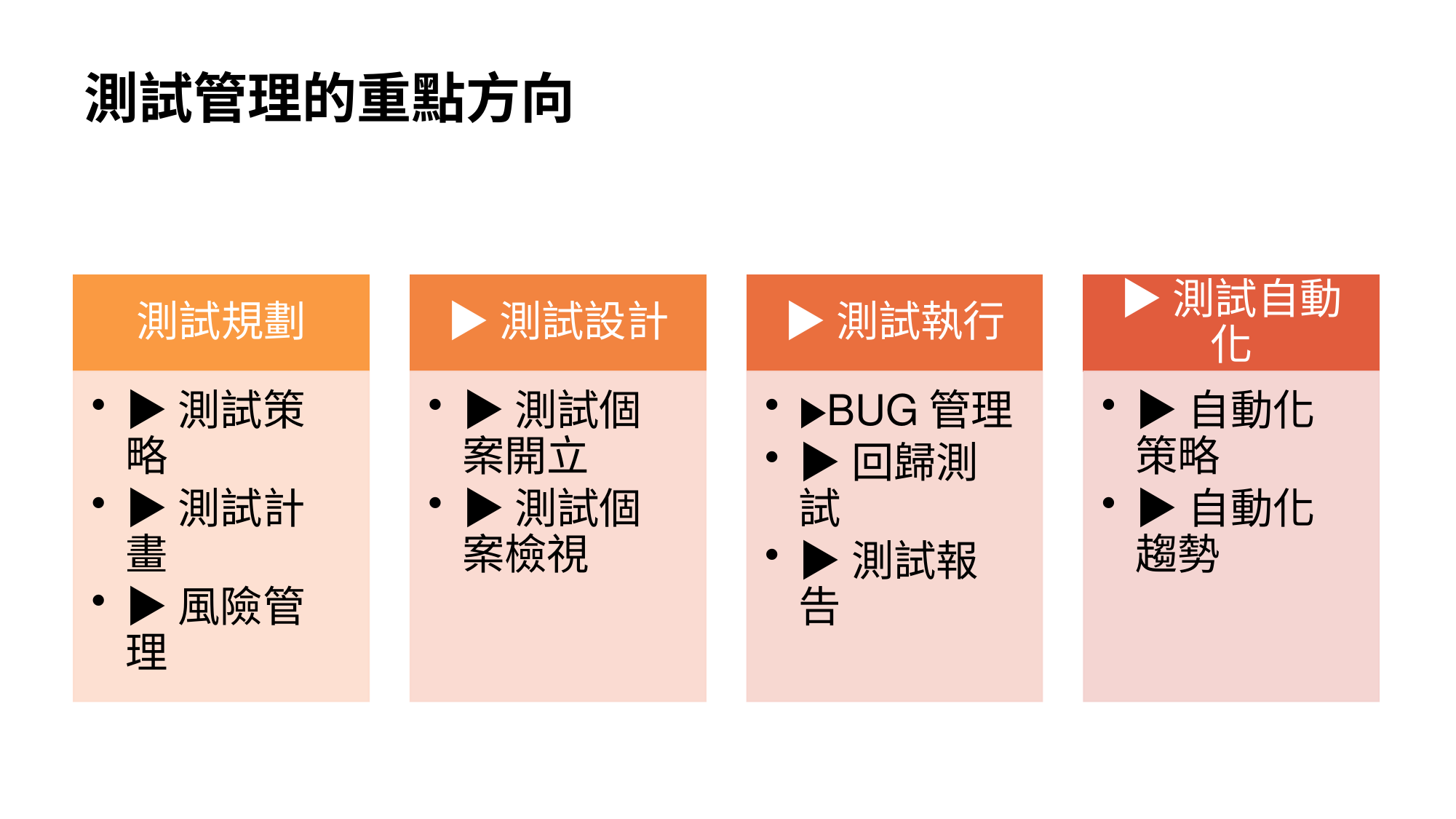

# 測試管理的重點方向
測試規劃
▶測試策略
▶測試計畫
▶風險管理
▶測試設計
▶測試個案開立
▶測試個案檢視
▶測試執行
▶BUG管理
▶回歸測試
▶測試報告
▶測試自動化
▶自動化策略
▶自動化趨勢